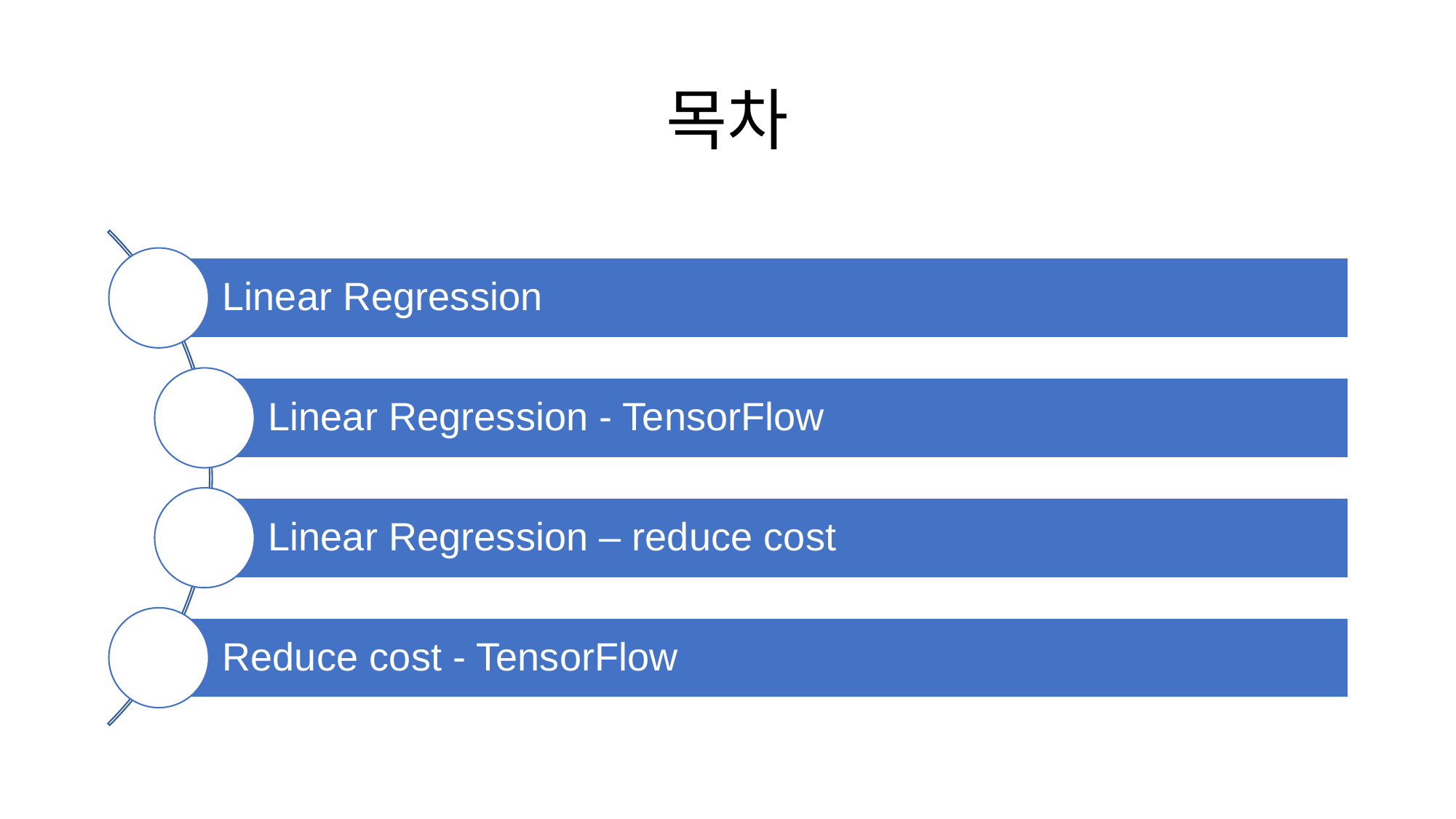

# 목차
Linear Regression
Linear Regression - TensorFlow
Linear Regression – reduce cost
Reduce cost - TensorFlow